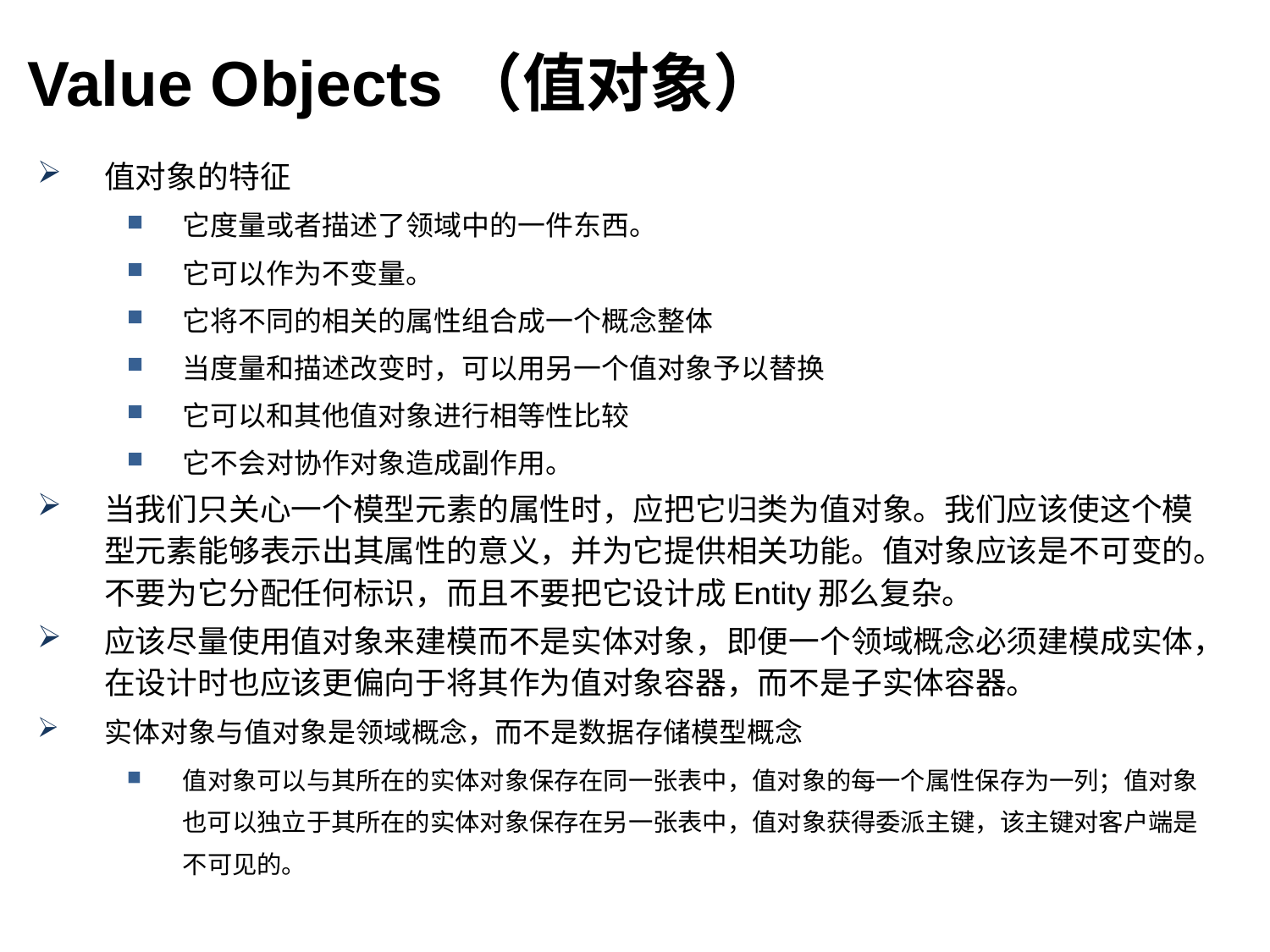

Value Objects（值对象）
值对象的特征
它度量或者描述了领域中的一件东西。
它可以作为不变量。
它将不同的相关的属性组合成一个概念整体
当度量和描述改变时，可以用另一个值对象予以替换
它可以和其他值对象进行相等性比较
它不会对协作对象造成副作用。
当我们只关心一个模型元素的属性时，应把它归类为值对象。我们应该使这个模型元素能够表示出其属性的意义，并为它提供相关功能。值对象应该是不可变的。不要为它分配任何标识，而且不要把它设计成Entity那么复杂。
应该尽量使用值对象来建模而不是实体对象，即便一个领域概念必须建模成实体，在设计时也应该更偏向于将其作为值对象容器，而不是子实体容器。
实体对象与值对象是领域概念，而不是数据存储模型概念
值对象可以与其所在的实体对象保存在同一张表中，值对象的每一个属性保存为一列；值对象也可以独立于其所在的实体对象保存在另一张表中，值对象获得委派主键，该主键对客户端是不可见的。